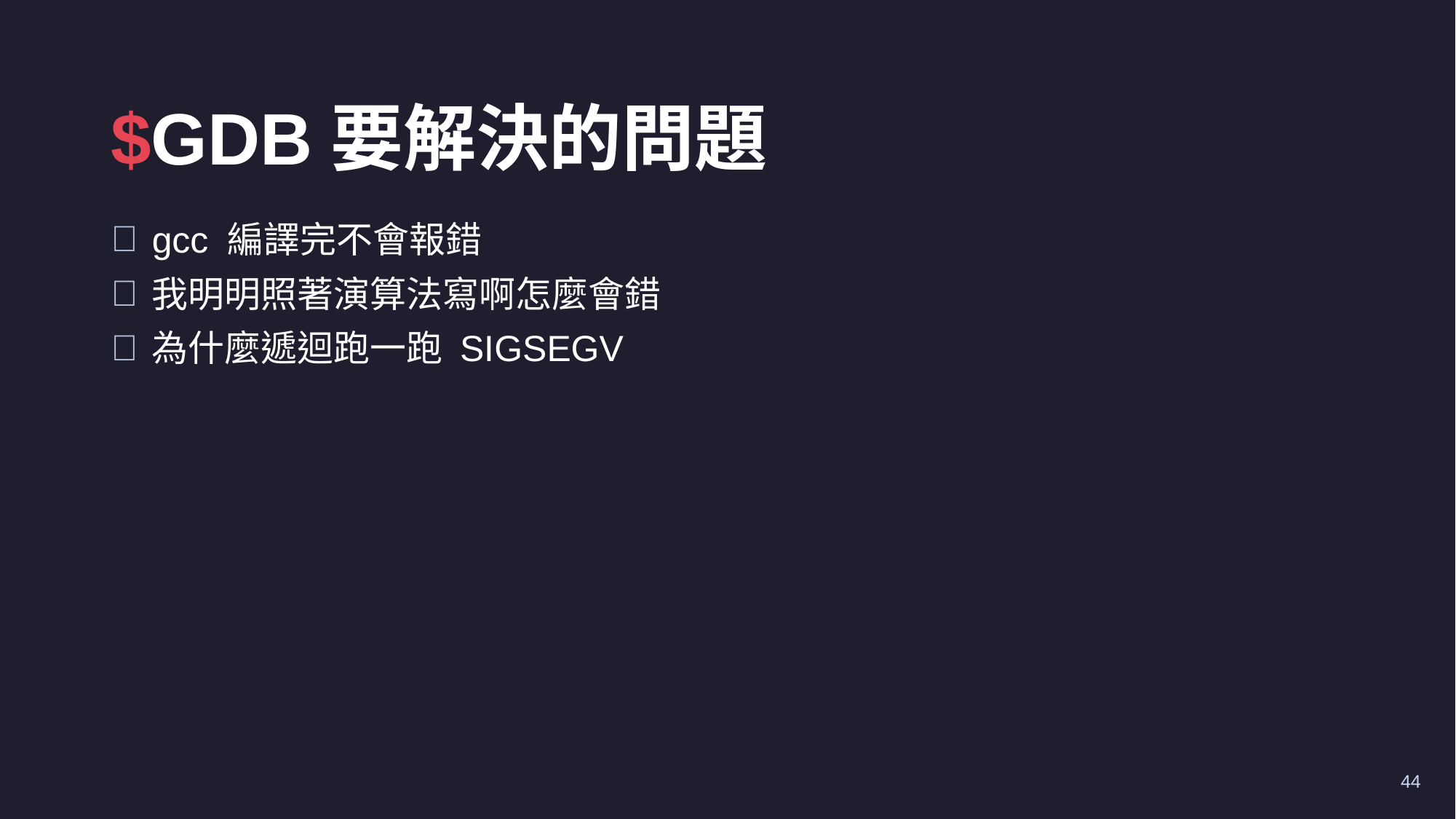

# $GDB要解決的問題
gcc 編譯完不會報錯
我明明照著演算法寫啊怎麼會錯
為什麼遞迴跑一跑 SIGSEGV

44